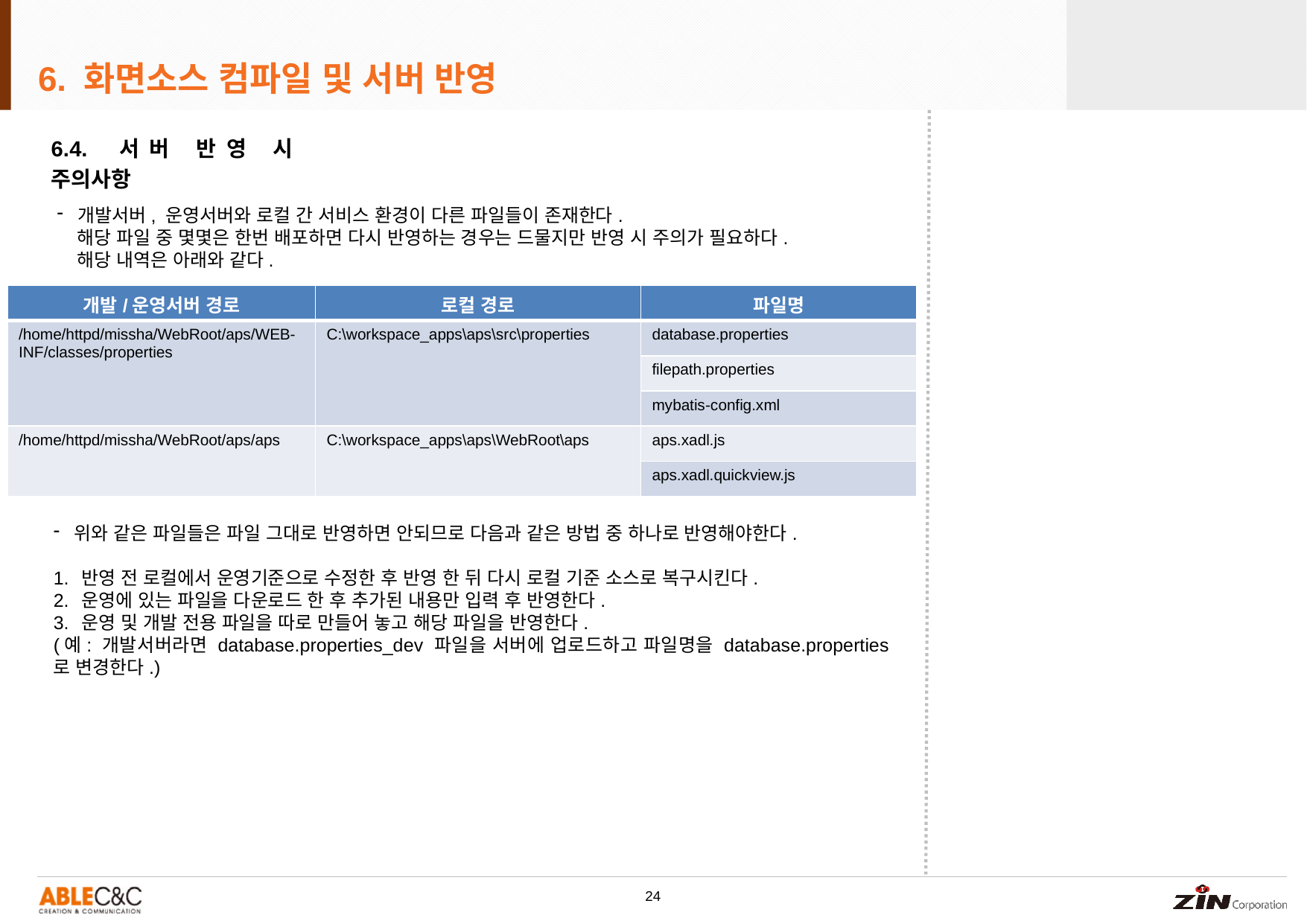

6. 화면소스 컴파일 및 서버 반영

6.4. 서버 반영 시 주의사항

개발서버, 운영서버와 로컬 간 서비스 환경이 다른 파일들이 존재한다.
   해당 파일 중 몇몇은 한번 배포하면 다시 반영하는 경우는 드물지만 반영 시 주의가 필요하다.
   해당 내역은 아래와 같다.
| 개발/운영서버 경로 | 로컬 경로 | 파일명 |
| --- | --- | --- |
| /home/httpd/missha/WebRoot/aps/WEB-INF/classes/properties | C:\workspace\_apps\aps\src\properties | database.properties |
|  |  | filepath.properties |
|  |  | mybatis-config.xml |
| /home/httpd/missha/WebRoot/aps/aps | C:\workspace\_apps\aps\WebRoot\aps | aps.xadl.js |
|  |  | aps.xadl.quickview.js |
위와 같은 파일들은 파일 그대로 반영하면 안되므로 다음과 같은 방법 중 하나로 반영해야한다.

반영 전 로컬에서 운영기준으로 수정한 후 반영 한 뒤 다시 로컬 기준 소스로 복구시킨다.
운영에 있는 파일을 다운로드 한 후 추가된 내용만 입력 후 반영한다.
운영 및 개발 전용 파일을 따로 만들어 놓고 해당 파일을 반영한다.
(예: 개발서버라면 database.properties_dev 파일을 서버에 업로드하고 파일명을 database.properties로 변경한다.)